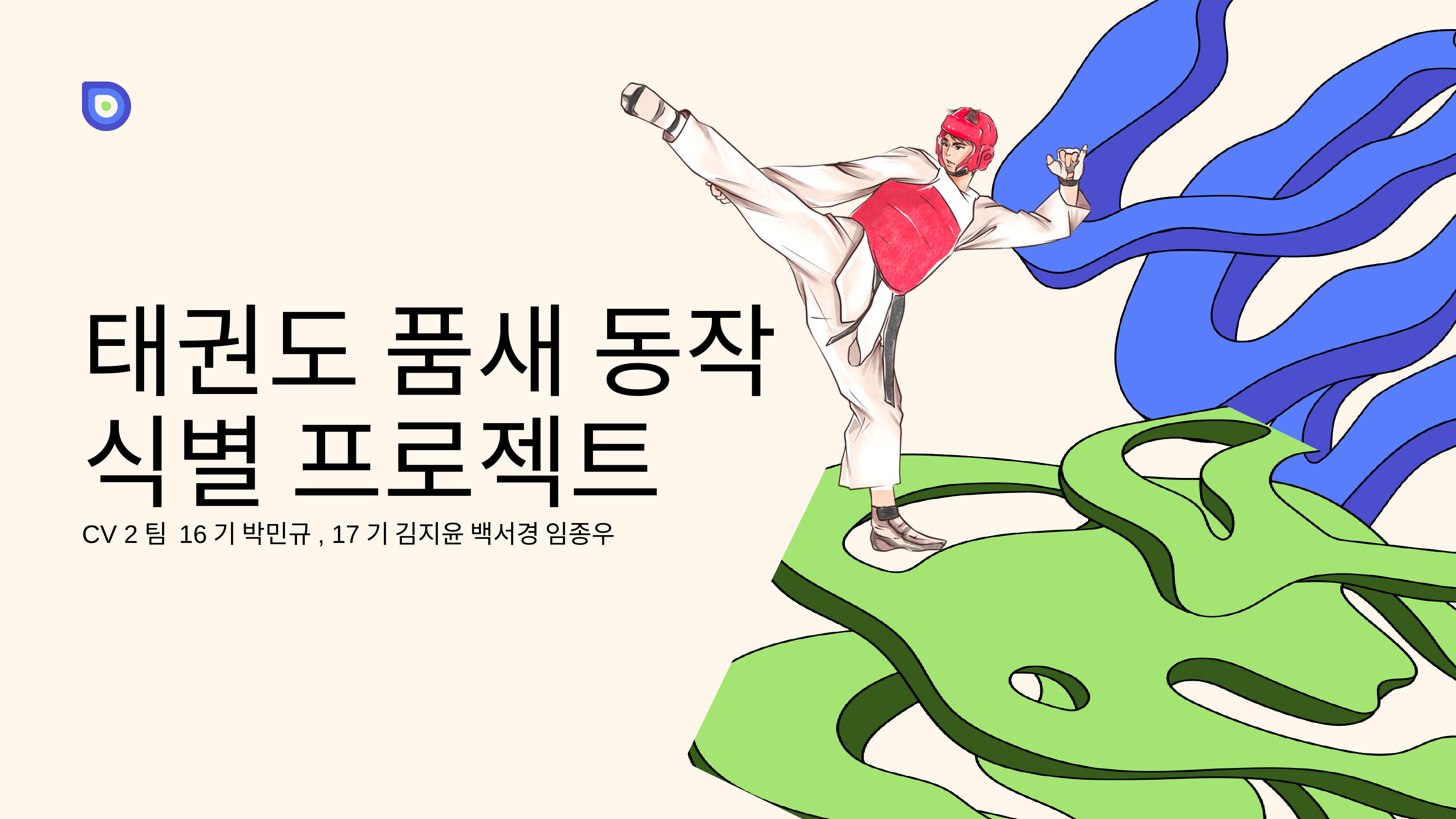

태권도 품새 동작 식별 프로젝트
CV 2팀 16기 박민규, 17기 김지윤 백서경 임종우